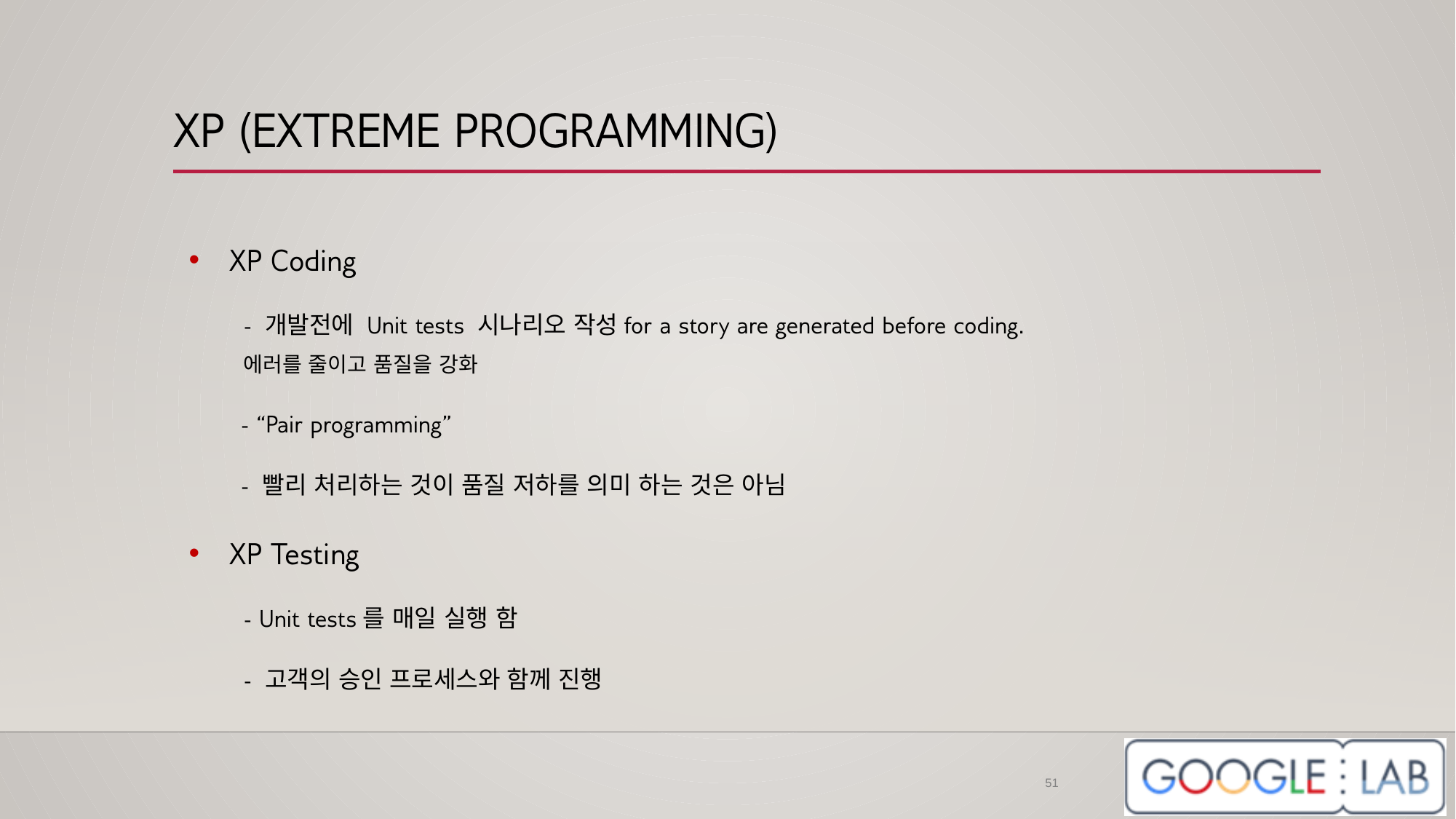

# XP (EXTREME PROGRAMMING)
XP Coding
- 개발전에 Unit tests 시나리오 작성for a story are generated before coding.
에러를 줄이고 품질을 강화
- “Pair programming”
- 빨리 처리하는 것이 품질 저하를 의미 하는 것은 아님
XP Testing
- Unit tests를 매일 실행 함
- 고객의 승인 프로세스와 함께 진행
51